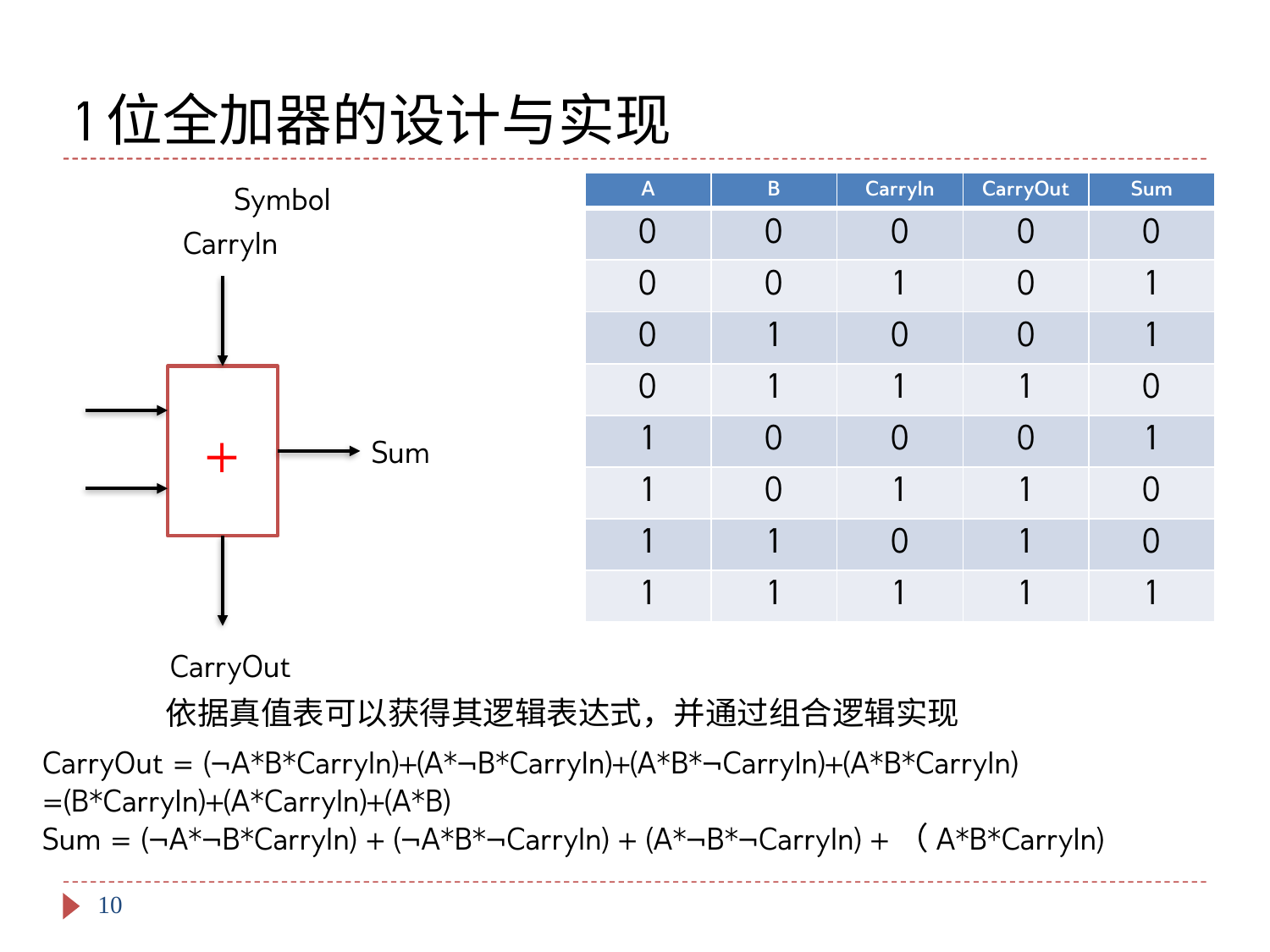

# 1位全加器的设计与实现
Symbol
| A | B | CarryIn | CarryOut | Sum |
| --- | --- | --- | --- | --- |
| 0 | 0 | 0 | 0 | 0 |
| 0 | 0 | 1 | 0 | 1 |
| 0 | 1 | 0 | 0 | 1 |
| 0 | 1 | 1 | 1 | 0 |
| 1 | 0 | 0 | 0 | 1 |
| 1 | 0 | 1 | 1 | 0 |
| 1 | 1 | 0 | 1 | 0 |
| 1 | 1 | 1 | 1 | 1 |
CarryIn

+
Sum
CarryOut
依据真值表可以获得其逻辑表达式，并通过组合逻辑实现
CarryOut = (¬A*B*CarryIn)+(A*¬B*CarryIn)+(A*B*¬CarryIn)+(A*B*CarryIn)
=(B*CarryIn)+(A*CarryIn)+(A*B)
Sum = (¬A*¬B*CarryIn) + (¬A*B*¬CarryIn) + (A*¬B*¬CarryIn) +（A*B*CarryIn)
10